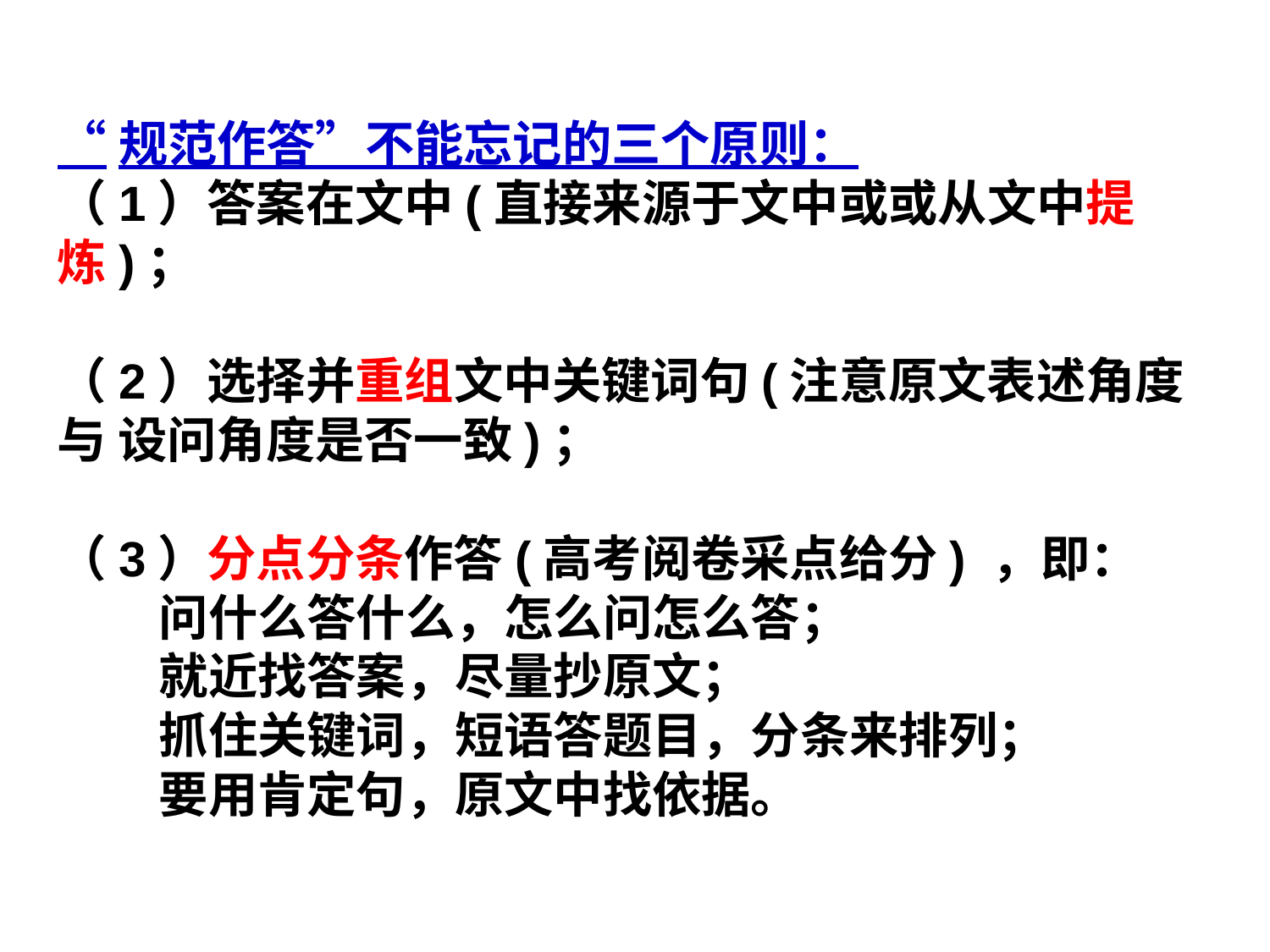

“规范作答”不能忘记的三个原则：
（1）答案在文中(直接来源于文中或或从文中提炼)；

（2）选择并重组文中关键词句(注意原文表述角度与 设问角度是否一致)；

（3）分点分条作答(高考阅卷采点给分) ，即：
        问什么答什么，怎么问怎么答；
        就近找答案，尽量抄原文；
        抓住关键词，短语答题目，分条来排列；
        要用肯定句，原文中找依据。